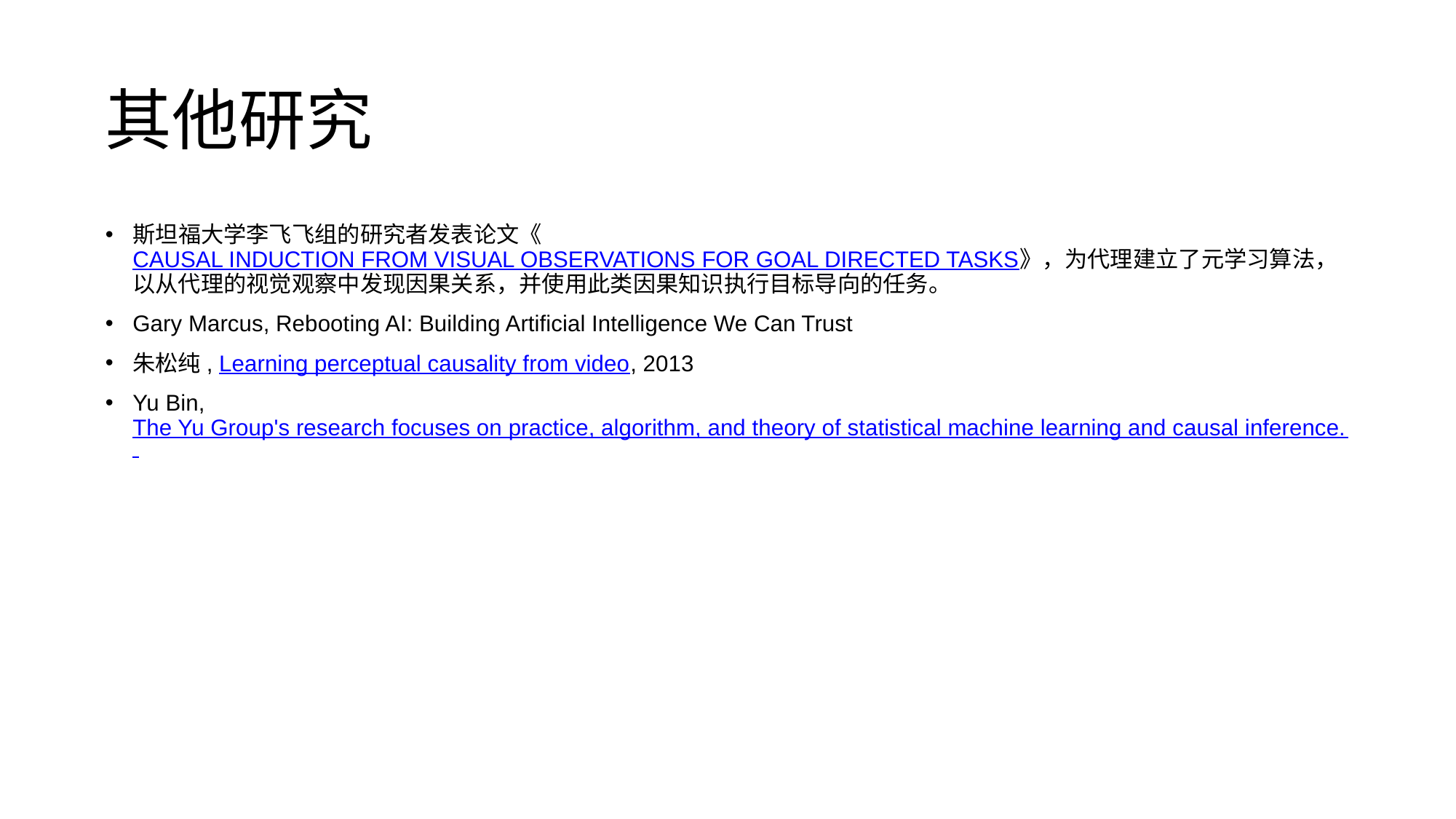

# 其他研究
斯坦福大学李飞飞组的研究者发表论文《CAUSAL INDUCTION FROM VISUAL OBSERVATIONS FOR GOAL DIRECTED TASKS》，为代理建立了元学习算法，以从代理的视觉观察中发现因果关系，并使用此类因果知识执行目标导向的任务。
Gary Marcus, Rebooting AI: Building Artificial Intelligence We Can Trust
朱松纯, Learning perceptual causality from video, 2013
Yu Bin, The Yu Group's research focuses on practice, algorithm, and theory of statistical machine learning and causal inference.